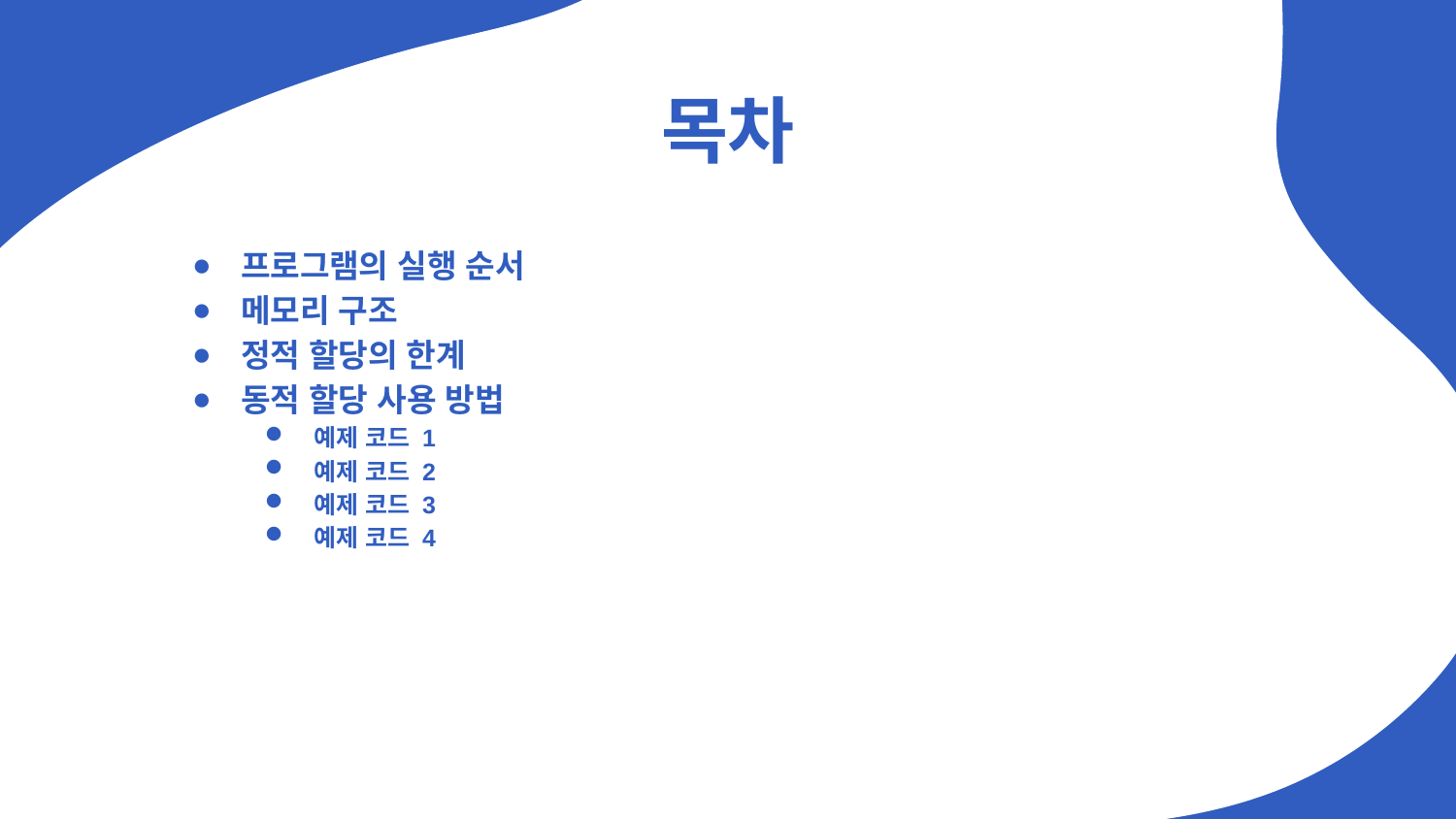

# 목차
프로그램의 실행 순서
메모리 구조
정적 할당의 한계
동적 할당 사용 방법
예제 코드 1
예제 코드 2
예제 코드 3
예제 코드 4